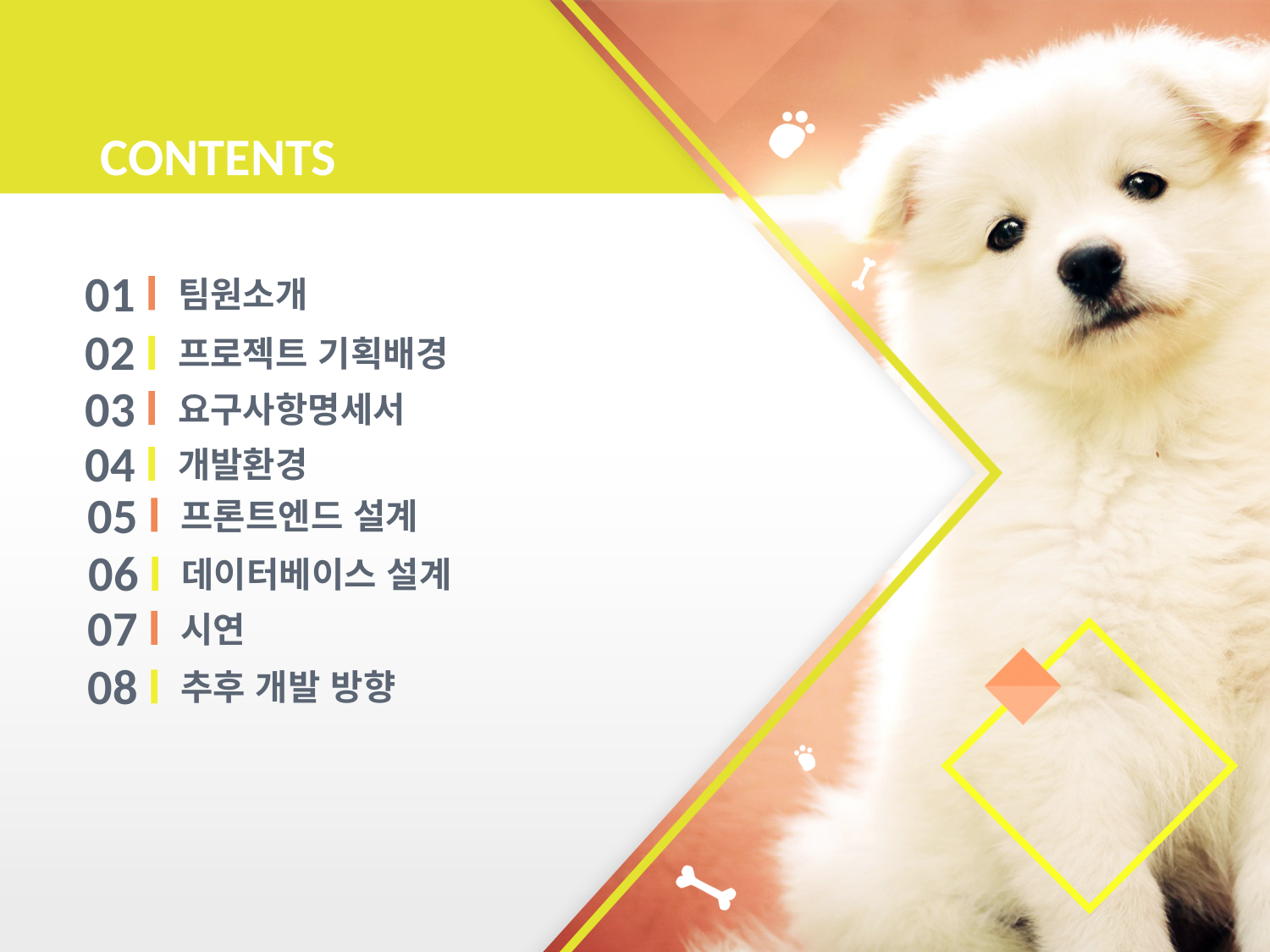

CONTENTS
01
팀원소개

02
프로젝트 기획배경

03
요구사항명세서

04
개발환경

05
프론트엔드 설계

06
데이터베이스 설계

07
시연

08
추후 개발 방향